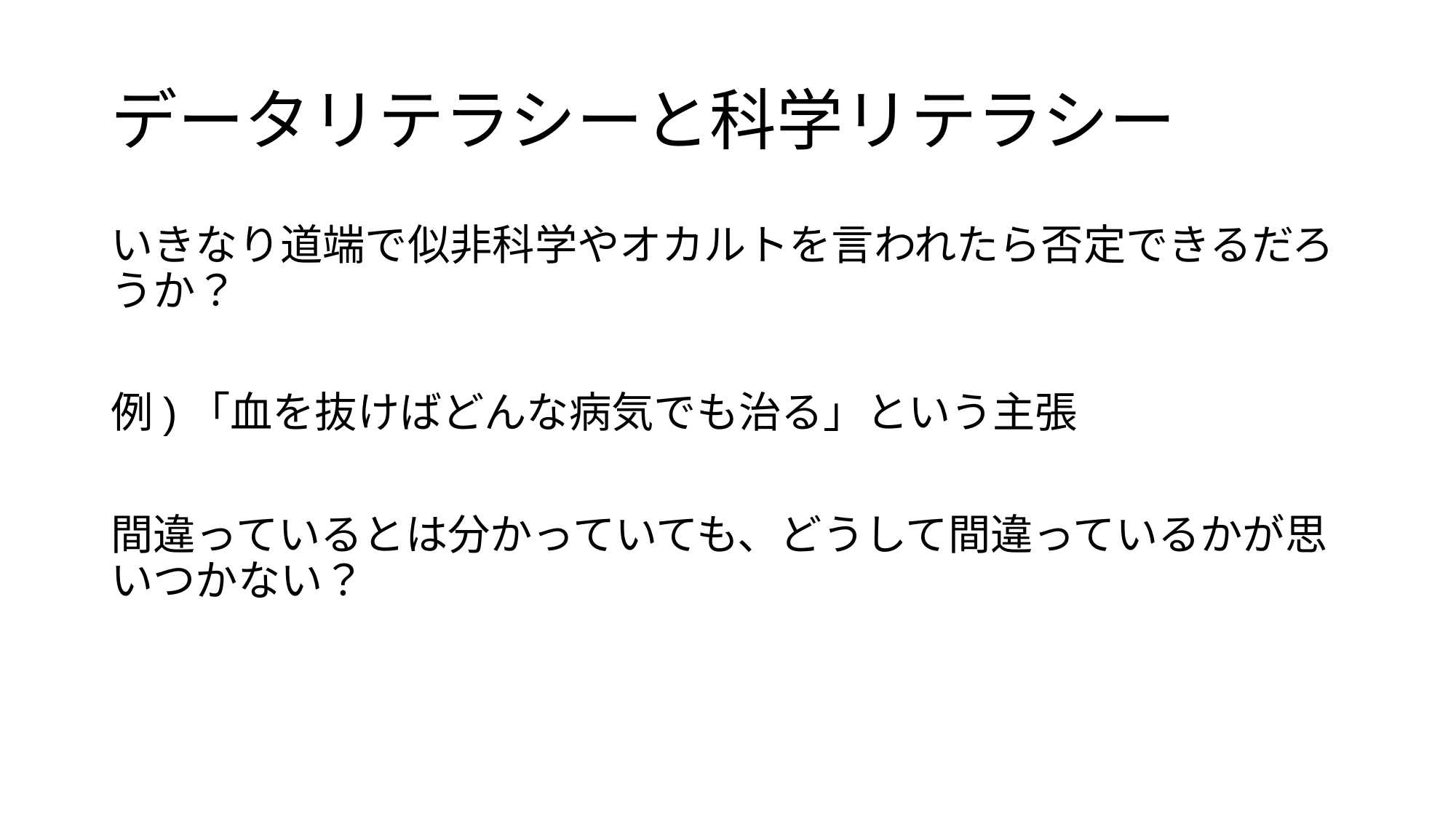

# データリテラシーと科学リテラシー
いきなり道端で似非科学やオカルトを言われたら否定できるだろうか？

例)「血を抜けばどんな病気でも治る」という主張

間違っているとは分かっていても、どうして間違っているかが思いつかない？